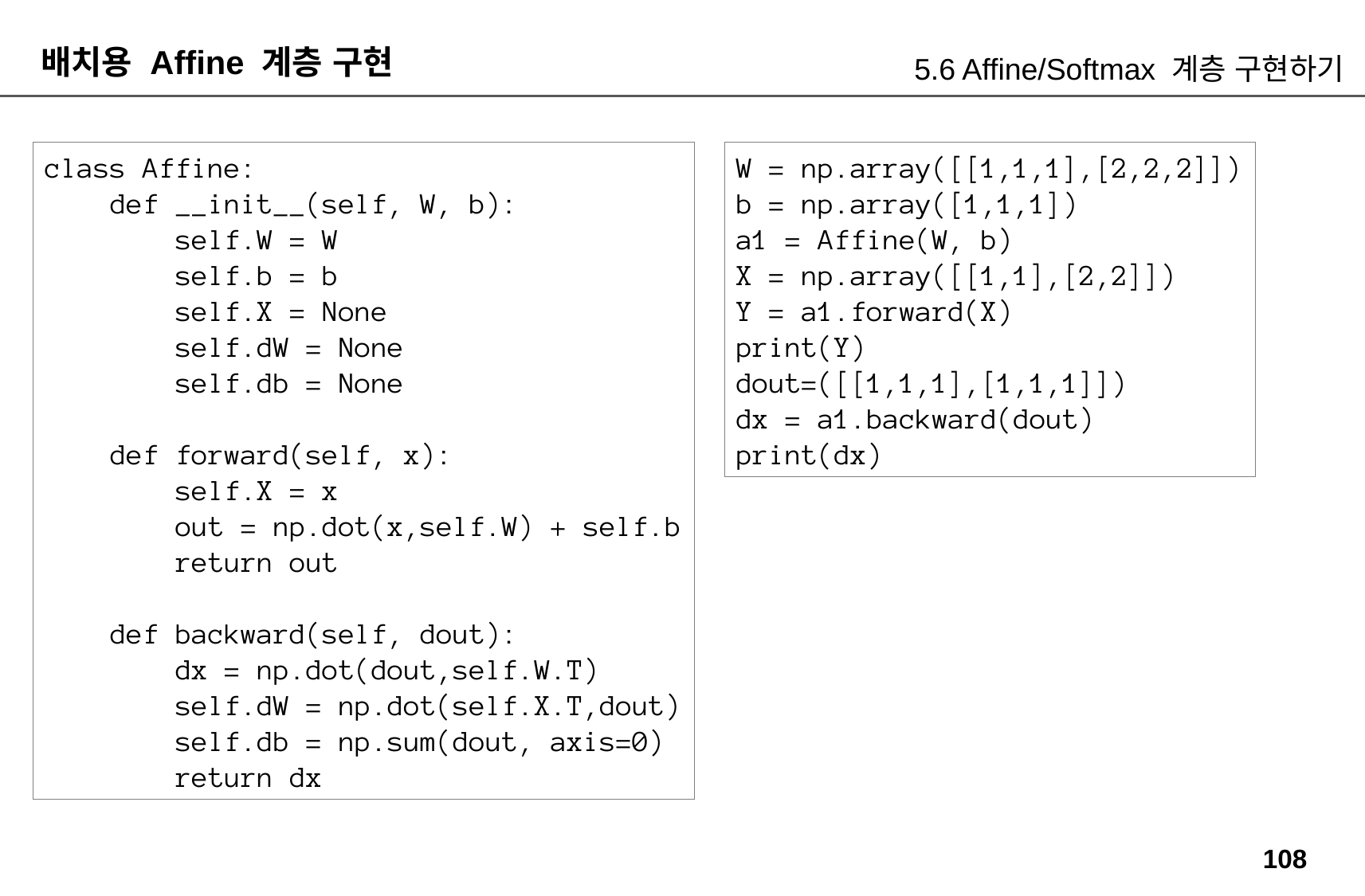

배치용 Affine 계층 구현
5.6 Affine/Softmax 계층 구현하기
W = np.array([[1,1,1],[2,2,2]])
b = np.array([1,1,1])
a1 = Affine(W, b)
X = np.array([[1,1],[2,2]])
Y = a1.forward(X)
print(Y)
dout=([[1,1,1],[1,1,1]])
dx = a1.backward(dout)
print(dx)
class Affine:
    def __init__(self, W, b):
        self.W = W
        self.b = b
        self.X = None
        self.dW = None
        self.db = None

    def forward(self, x):
        self.X = x
        out = np.dot(x,self.W) + self.b
        return out

    def backward(self, dout):
        dx = np.dot(dout,self.W.T)
        self.dW = np.dot(self.X.T,dout)
        self.db = np.sum(dout, axis=0)
        return dx